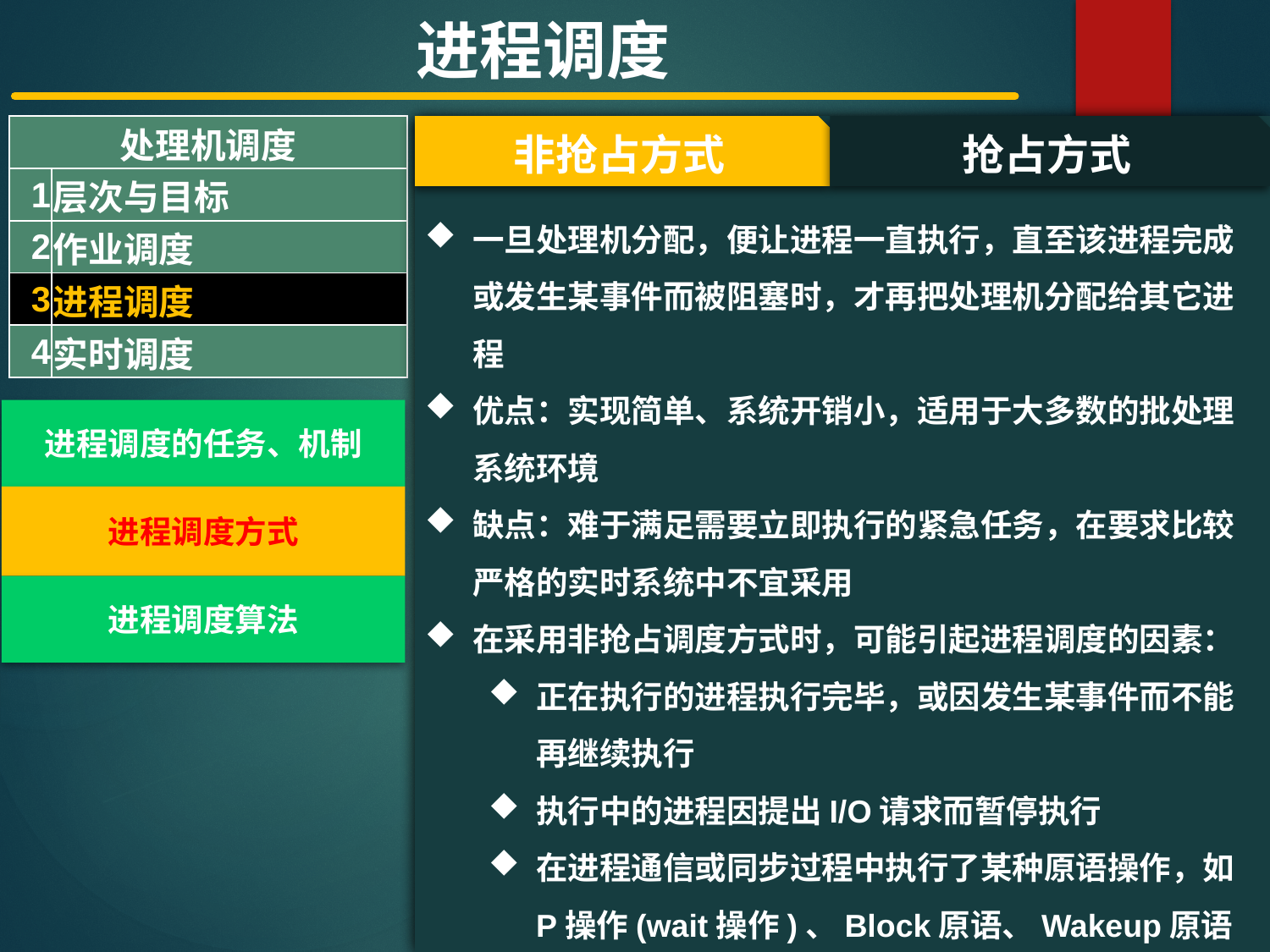

进程调度
| 处理机调度 |  |
| --- | --- |
| 1 | 层次与目标 |
| 2 | 作业调度 |
| 3 | 进程调度 |
| 4 | 实时调度 |
#
非抢占方式
抢占方式
一旦处理机分配，便让进程一直执行，直至该进程完成或发生某事件而被阻塞时，才再把处理机分配给其它进程
优点：实现简单、系统开销小，适用于大多数的批处理系统环境
缺点：难于满足需要立即执行的紧急任务，在要求比较严格的实时系统中不宜采用
在采用非抢占调度方式时，可能引起进程调度的因素：
正在执行的进程执行完毕，或因发生某事件而不能再继续执行
执行中的进程因提出I/O请求而暂停执行
在进程通信或同步过程中执行了某种原语操作，如P操作(wait操作)、Block原语、Wakeup原语等
进程调度的任务、机制
进程调度方式
进程调度算法